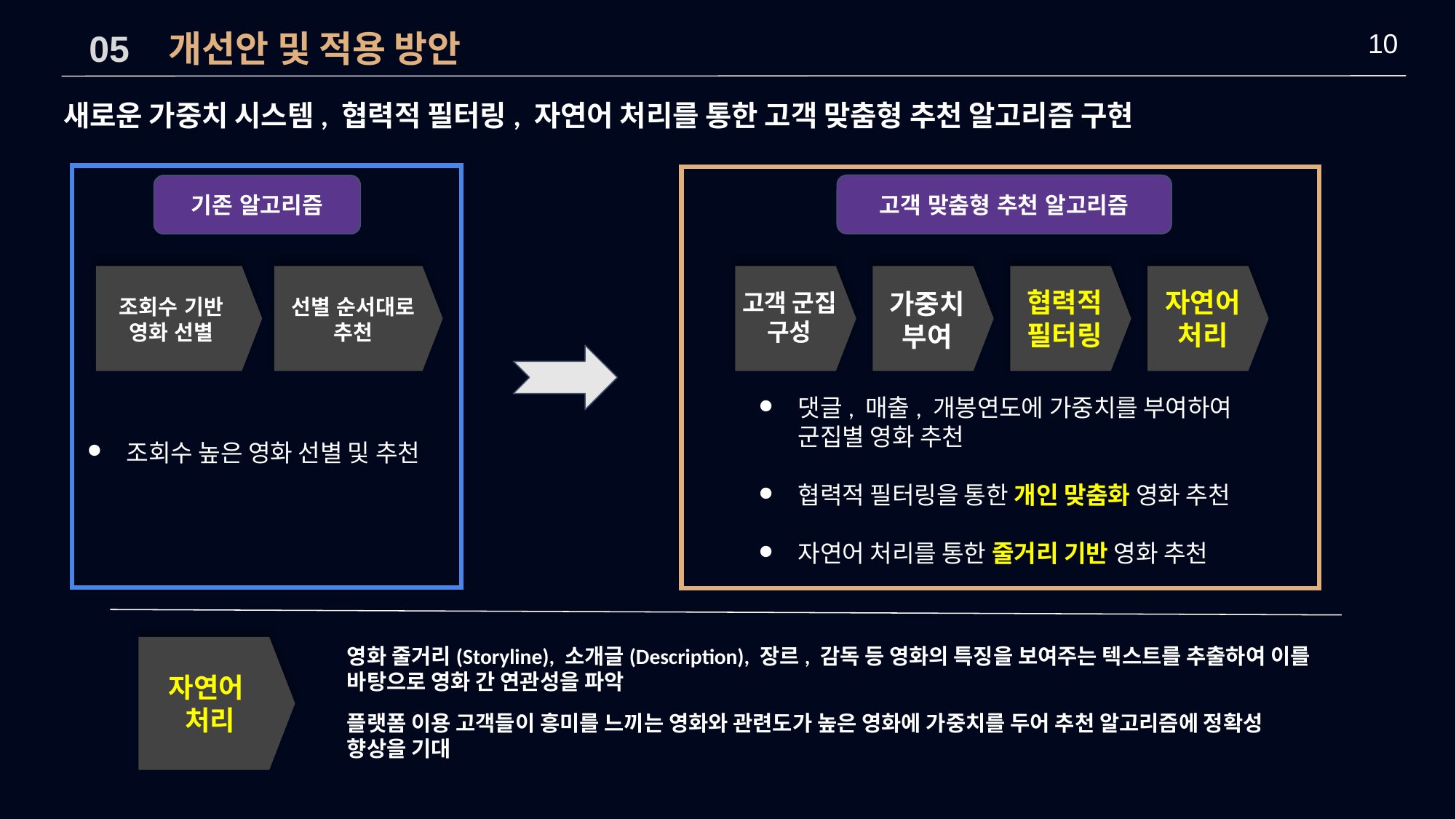

05   개선안 및 적용 방안

10

새로운 가중치 시스템, 협력적 필터링, 자연어 처리를 통한 고객 맞춤형 추천 알고리즘 구현

고객 맞춤형 추천 알고리즘
기존 알고리즘

조회수 기반 영화 선별

선별 순서대로 추천

자연어 처리
협력적 필터링
가중치 부여
고객 군집 구성

댓글, 매출, 개봉연도에 가중치를 부여하여 군집별 영화 추천

협력적 필터링을 통한 개인 맞춤화 영화 추천

자연어 처리를 통한 줄거리 기반 영화 추천
조회수 높은 영화 선별 및 추천

영화 줄거리(Storyline), 소개글(Description), 장르, 감독 등 영화의 특징을 보여주는 텍스트를 추출하여 이를 바탕으로 영화 간 연관성을 파악
플랫폼 이용 고객들이 흥미를 느끼는 영화와 관련도가 높은 영화에 가중치를 두어 추천 알고리즘에 정확성 향상을 기대

자연어
처리